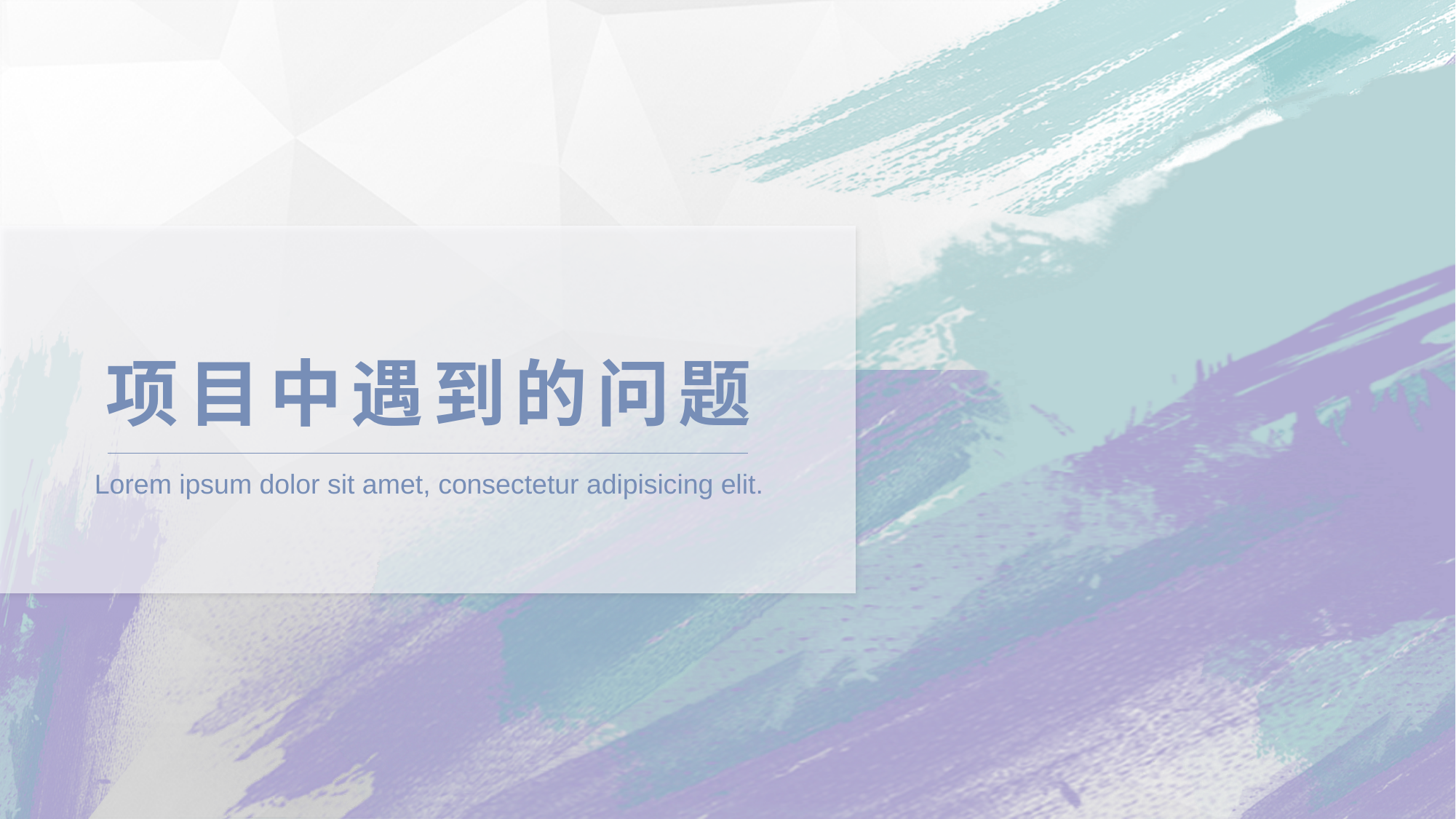

# 项目中遇到的问题
Lorem ipsum dolor sit amet, consectetur adipisicing elit.